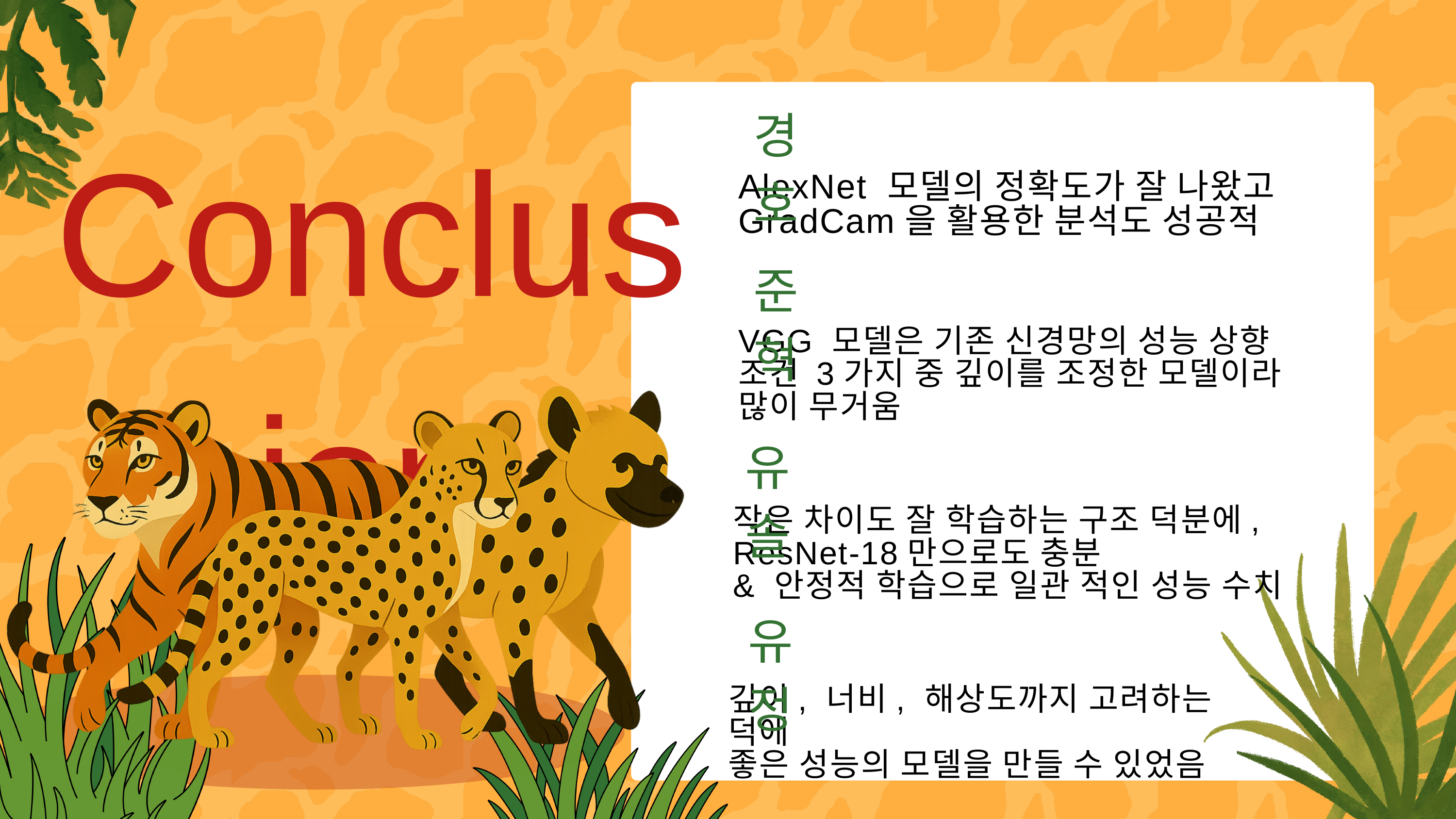

Conclusion
경호

AlexNet 모델의 정확도가 잘 나왔고 GradCam을 활용한 분석도 성공적
준혁

VGG 모델은 기존 신경망의 성능 상향
조건 3가지 중 깊이를 조정한 모델이라
많이 무거움

유솔

작은 차이도 잘 학습하는 구조 덕분에, ResNet-18만으로도 충분
& 안정적 학습으로 일관 적인 성능 수치

유정

깊이, 너비, 해상도까지 고려하는 덕에
좋은 성능의 모델을 만들 수 있었음